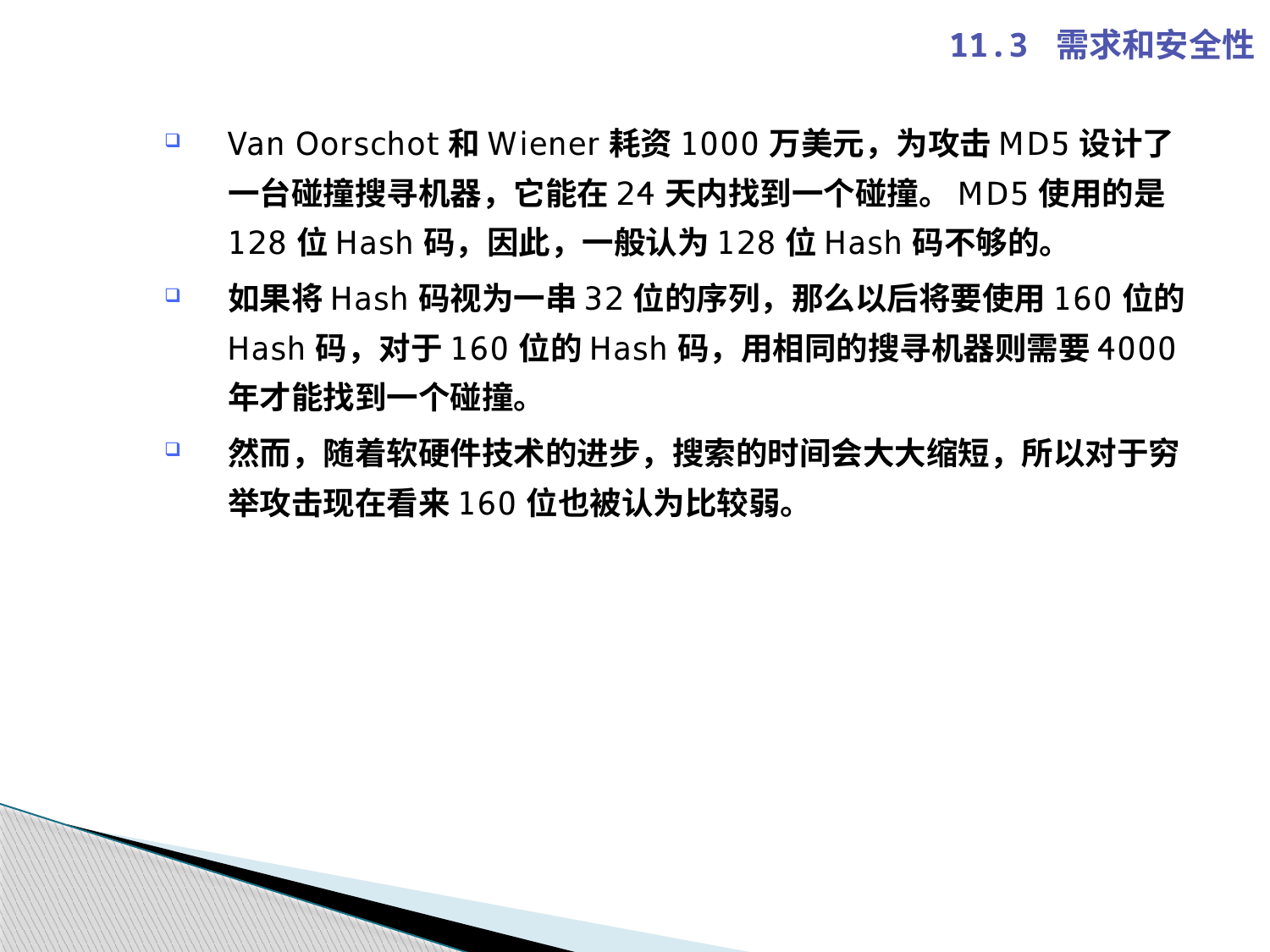

11.3 需求和安全性
Van Oorschot和Wiener耗资1000万美元，为攻击MD5设计了一台碰撞搜寻机器，它能在24天内找到一个碰撞。MD5使用的是128位Hash码，因此，一般认为128位Hash码不够的。
如果将Hash码视为一串32位的序列，那么以后将要使用160位的Hash码，对于160位的Hash码，用相同的搜寻机器则需要4000年才能找到一个碰撞。
然而，随着软硬件技术的进步，搜索的时间会大大缩短，所以对于穷举攻击现在看来160位也被认为比较弱。